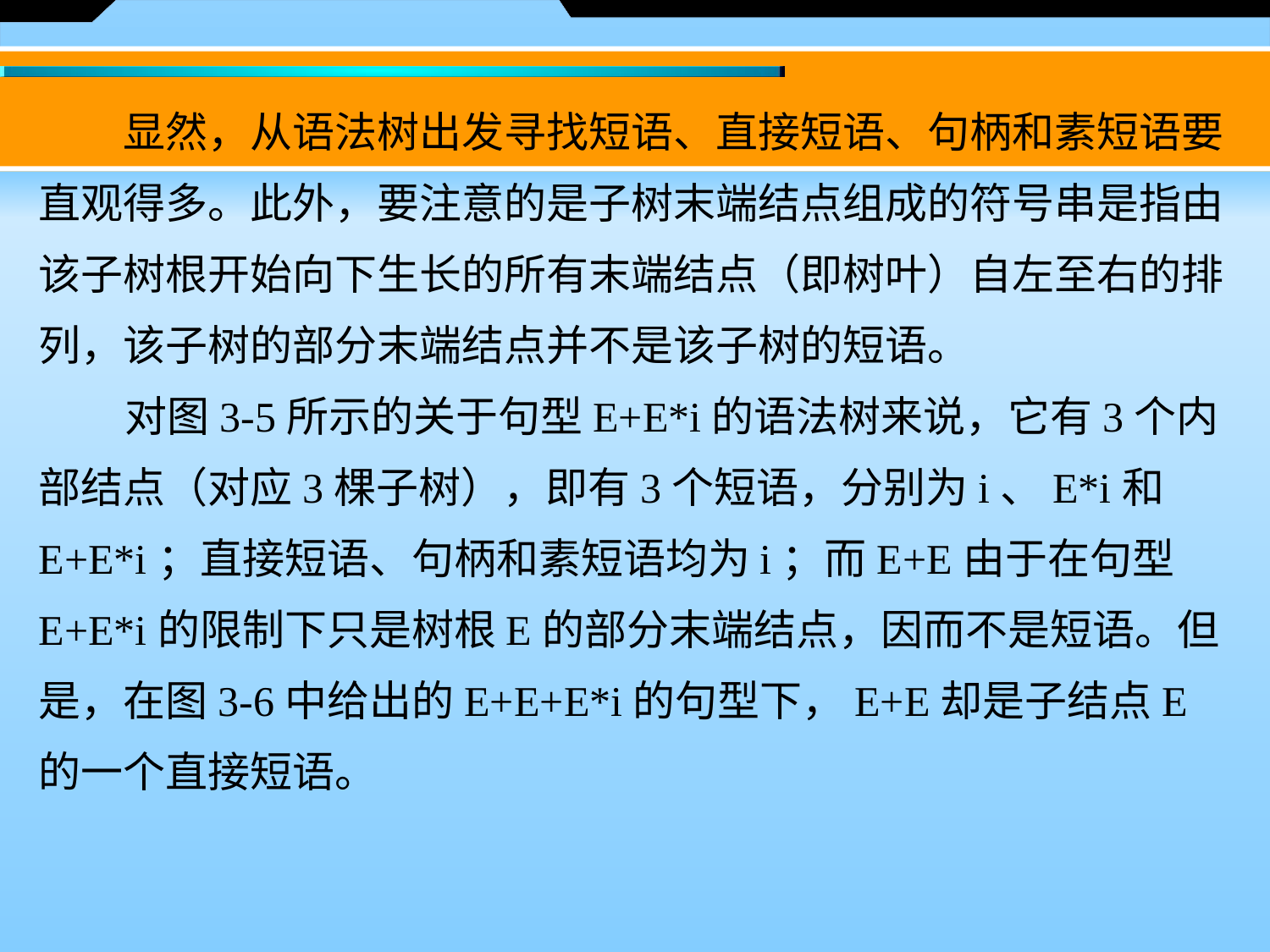

显然，从语法树出发寻找短语、直接短语、句柄和素短语要直观得多。此外，要注意的是子树末端结点组成的符号串是指由该子树根开始向下生长的所有末端结点（即树叶）自左至右的排列，该子树的部分末端结点并不是该子树的短语。
        对图3-5所示的关于句型E+E*i的语法树来说，它有3个内部结点（对应3棵子树），即有3个短语，分别为i、E*i和E+E*i；直接短语、句柄和素短语均为i；而E+E由于在句型E+E*i的限制下只是树根E的部分末端结点，因而不是短语。但是，在图3-6中给出的E+E+E*i的句型下，E+E却是子结点E的一个直接短语。